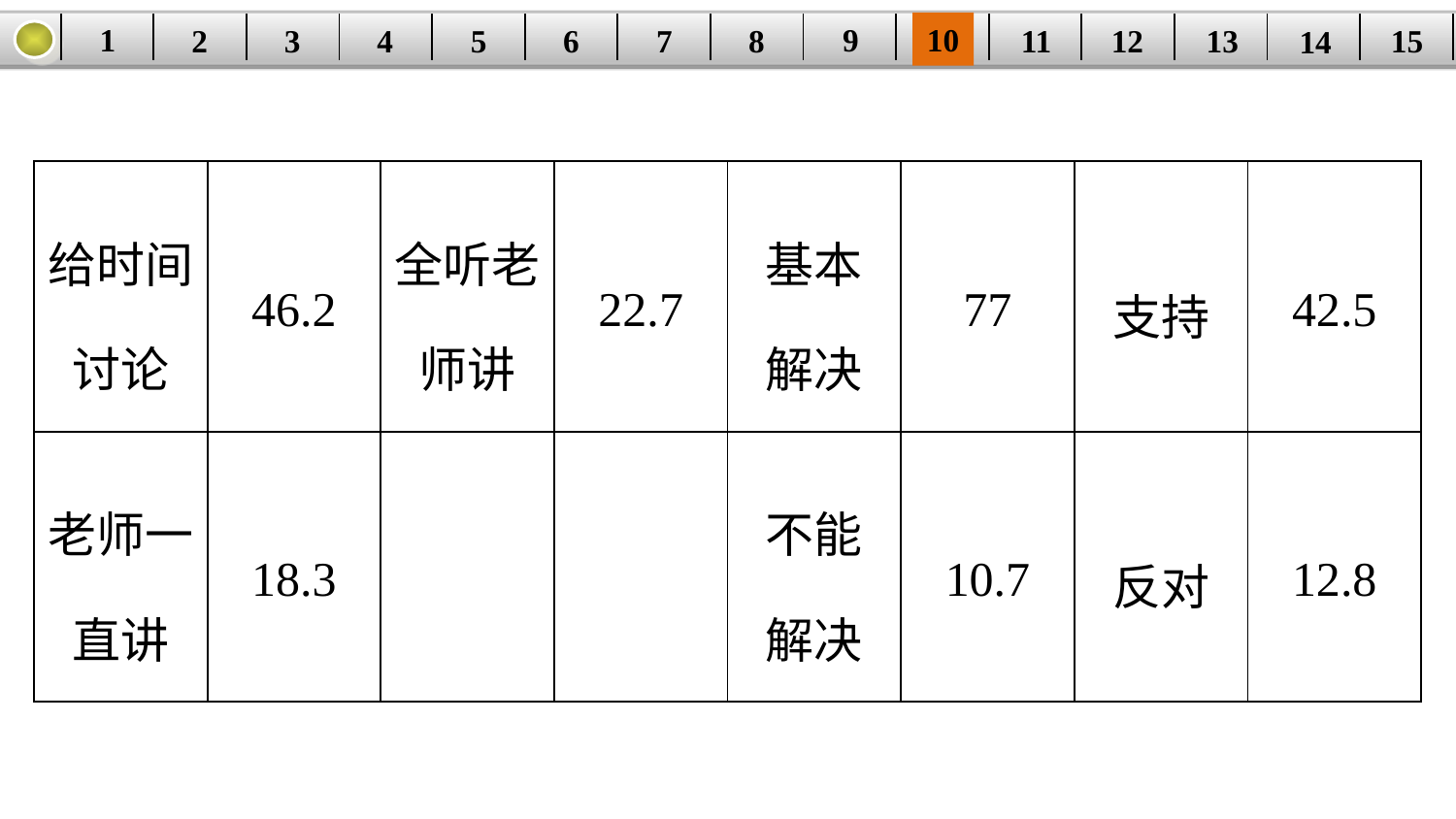

9
10
1
3
4
5
6
8
11
2
12
15
|  |  |  |  |  |  |  |  |  |  |  |  |  |  |  |
| --- | --- | --- | --- | --- | --- | --- | --- | --- | --- | --- | --- | --- | --- | --- |
7
13
14

| 给时间 讨论 | 46.2 | 全听老师讲 | 22.7 | 基本 解决 | 77 | 支持 | 42.5 |
| --- | --- | --- | --- | --- | --- | --- | --- |
| 老师一 直讲 | 18.3 |  |  | 不能 解决 | 10.7 | 反对 | 12.8 |